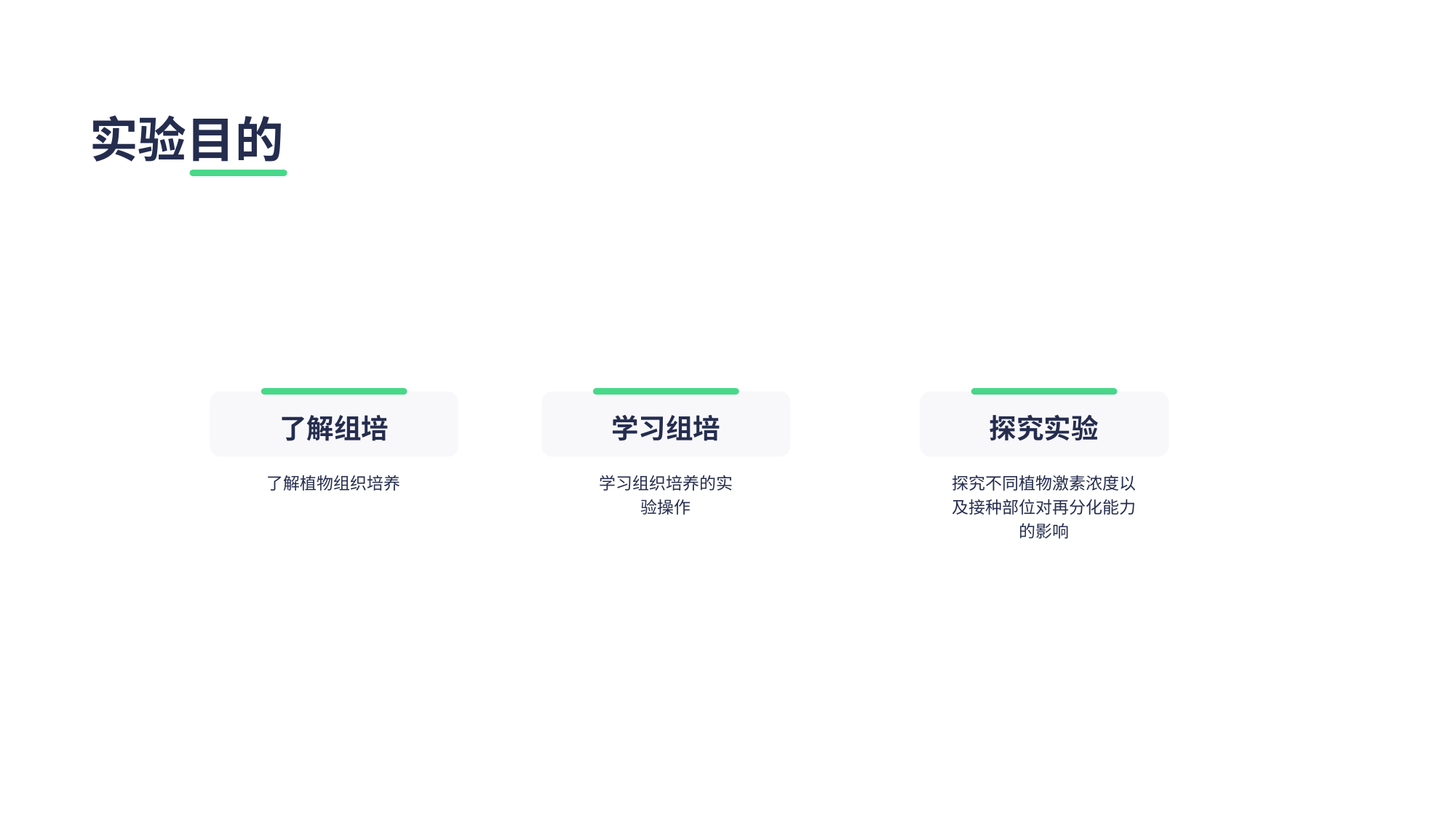

# 实验目的
了解组培
了解植物组织培养
学习组培
学习组织培养的实验操作
探究实验
探究不同植物激素浓度以及接种部位对再分化能力的影响